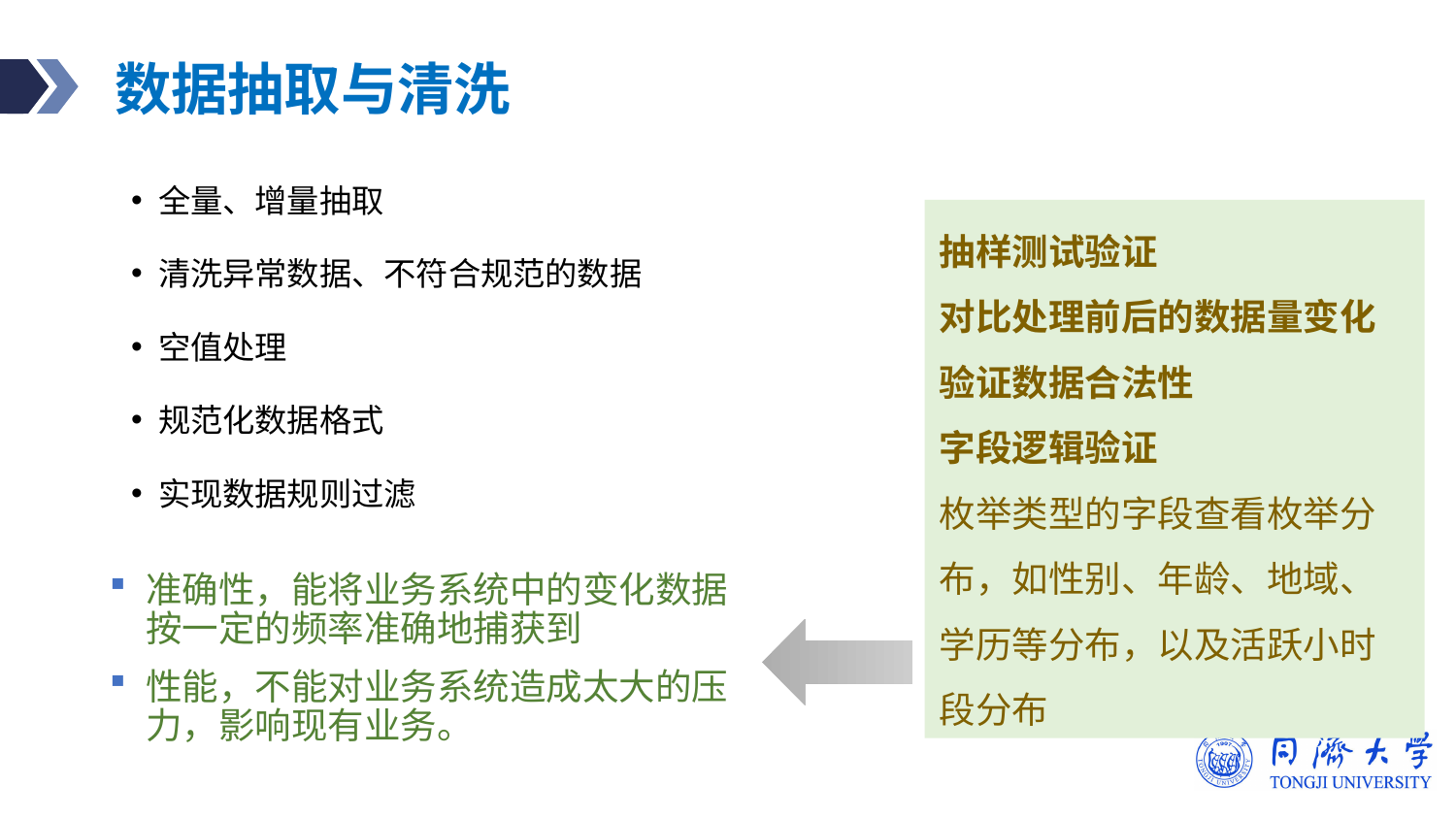

# 数据抽取与清洗
全量、增量抽取
清洗异常数据、不符合规范的数据
空值处理
规范化数据格式
实现数据规则过滤
抽样测试验证
对比处理前后的数据量变化
验证数据合法性
字段逻辑验证
枚举类型的字段查看枚举分布，如性别、年龄、地域、学历等分布，以及活跃小时段分布
准确性，能将业务系统中的变化数据按一定的频率准确地捕获到
性能，不能对业务系统造成太大的压力，影响现有业务。